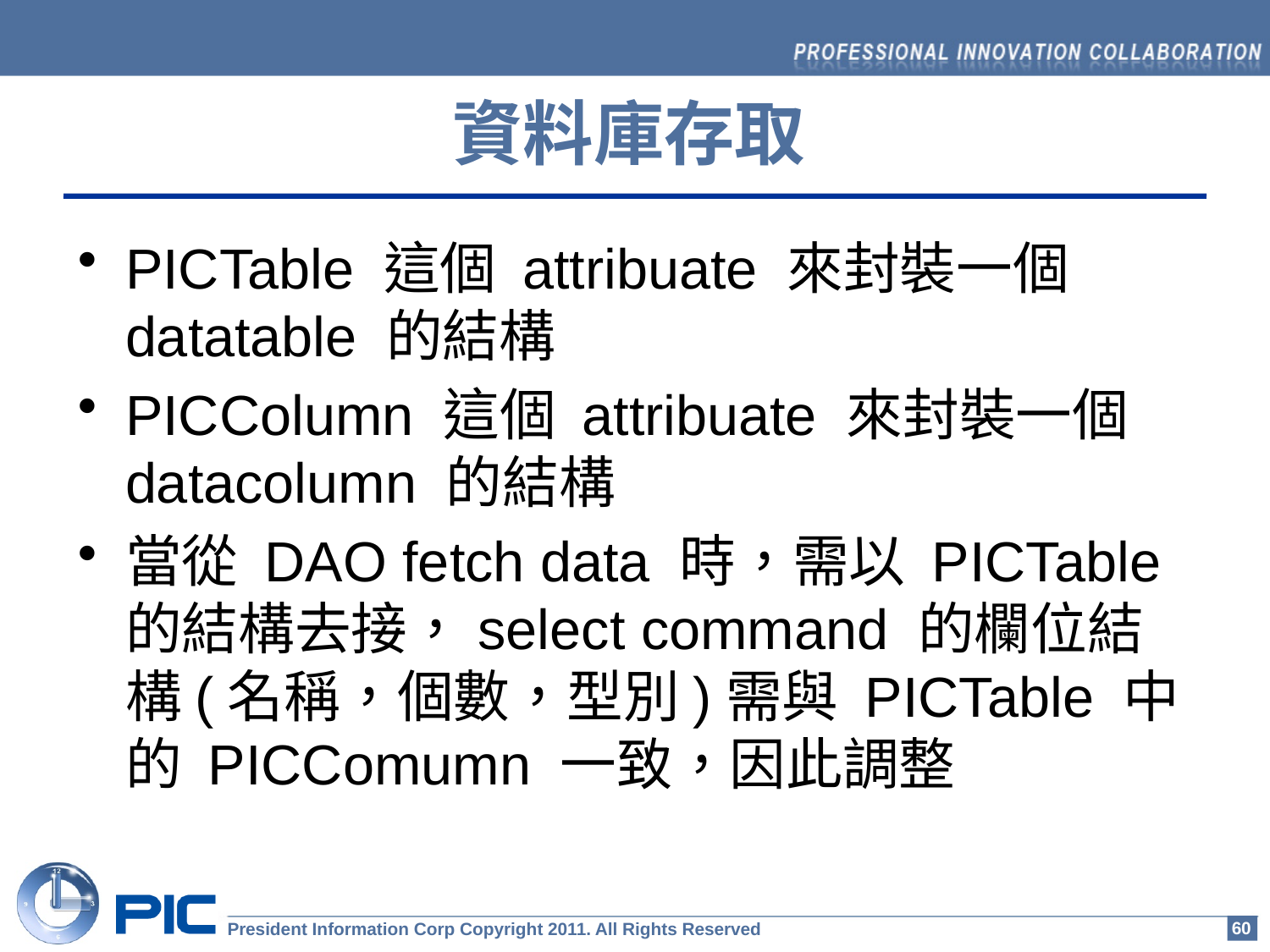

資料庫存取

PICTable 這個 attribuate 來封裝一個 datatable 的結構
PICColumn 這個 attribuate 來封裝一個 datacolumn 的結構
當從 DAO fetch data 時，需以 PICTable 的結構去接，select command 的欄位結構(名稱，個數，型別)需與 PICTable 中的 PICComumn 一致，因此調整